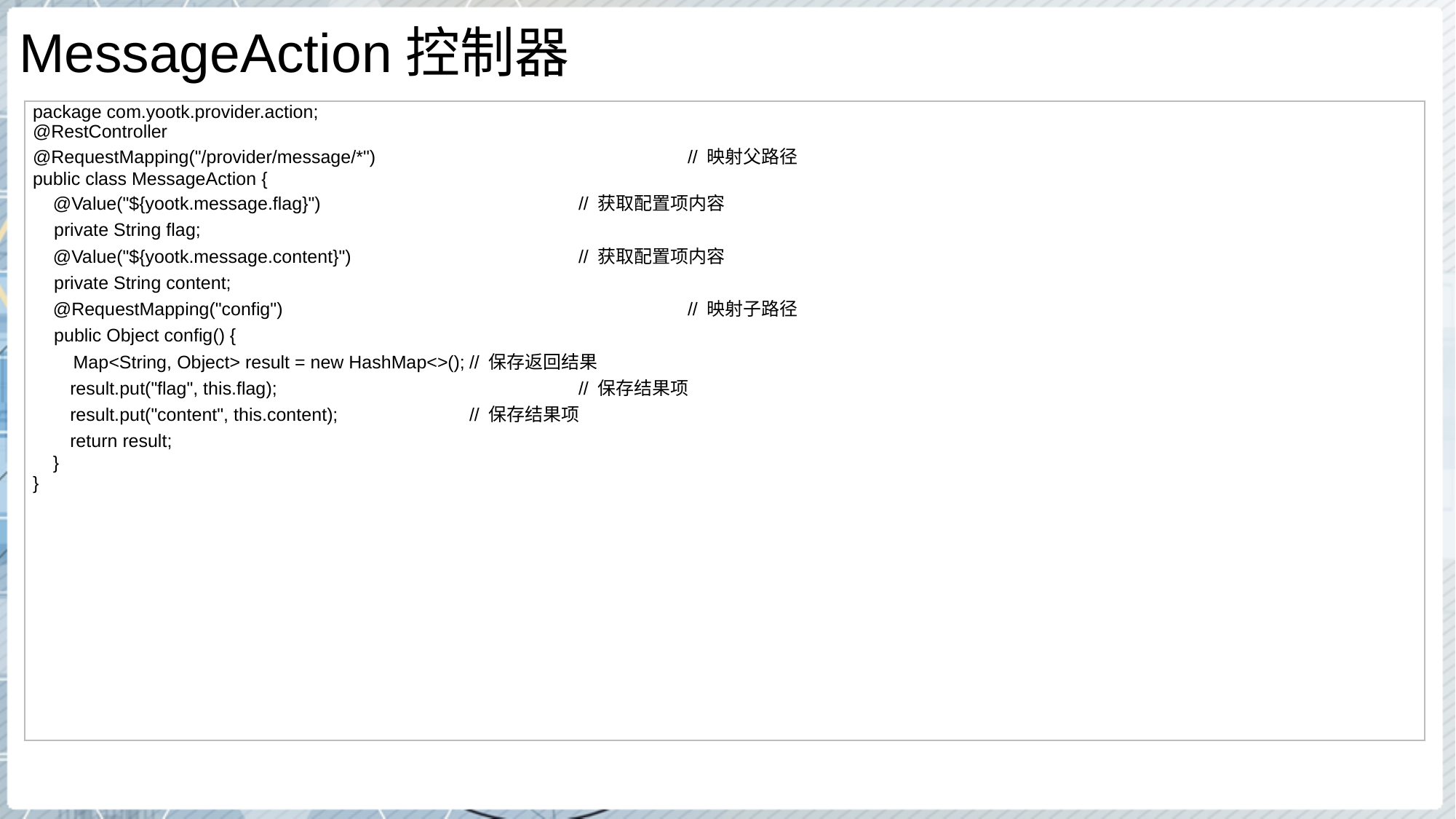

# MessageAction控制器
| package com.yootk.provider.action; @RestController @RequestMapping("/provider/message/\*") // 映射父路径 public class MessageAction { @Value("${yootk.message.flag}") // 获取配置项内容 private String flag; @Value("${yootk.message.content}") // 获取配置项内容 private String content; @RequestMapping("config") // 映射子路径 public Object config() { Map<String, Object> result = new HashMap<>(); // 保存返回结果 result.put("flag", this.flag); // 保存结果项 result.put("content", this.content); // 保存结果项 return result; } } |
| --- |